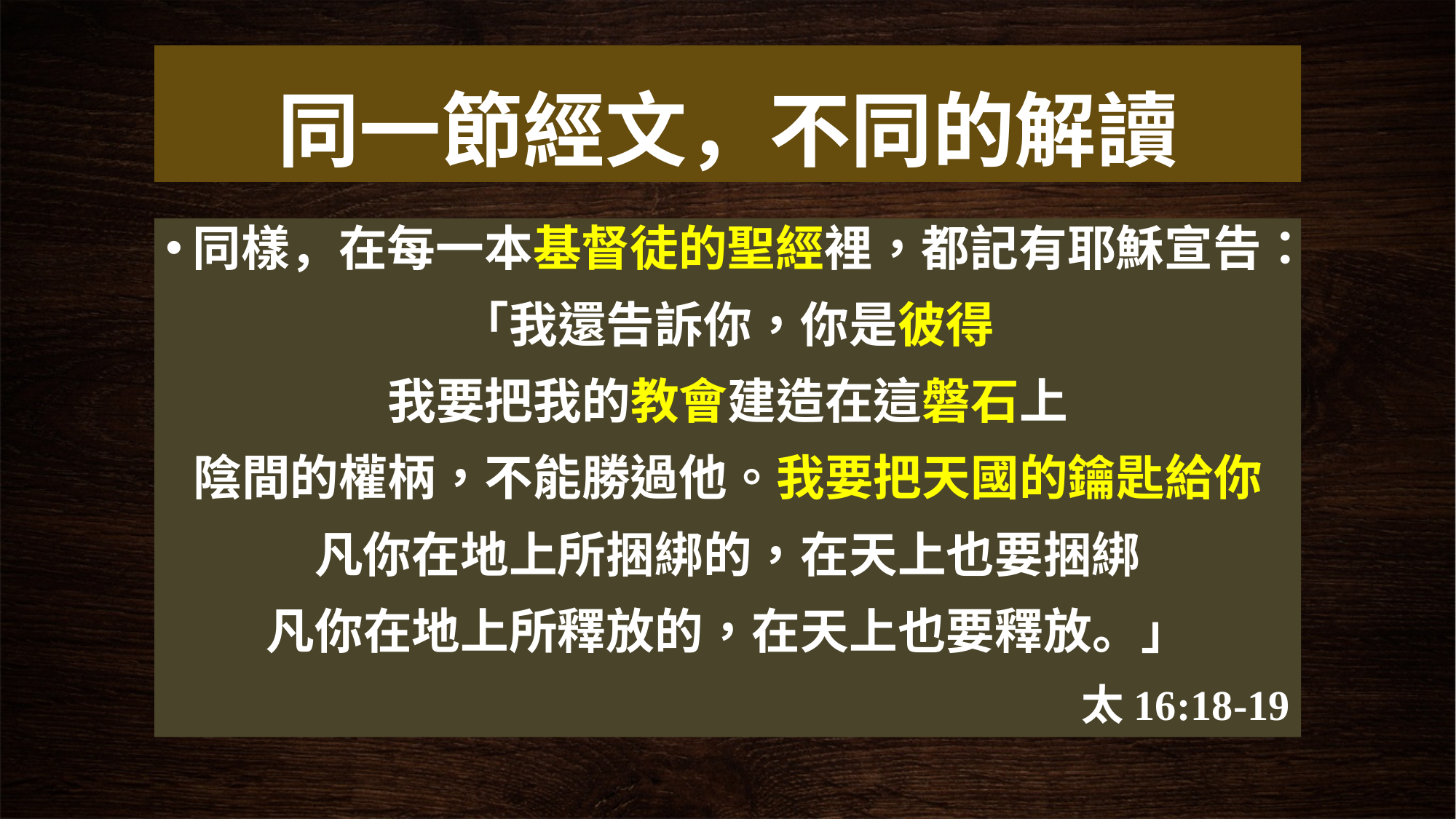

# 同一節經文，不同的解讀
同樣，在每一本基督徒的聖經裡，都記有耶穌宣告：
「我還告訴你，你是彼得
我要把我的教會建造在這磐石上
陰間的權柄，不能勝過他。我要把天國的鑰匙給你
凡你在地上所捆綁的，在天上也要捆綁
凡你在地上所釋放的，在天上也要釋放。」
太16:18-19